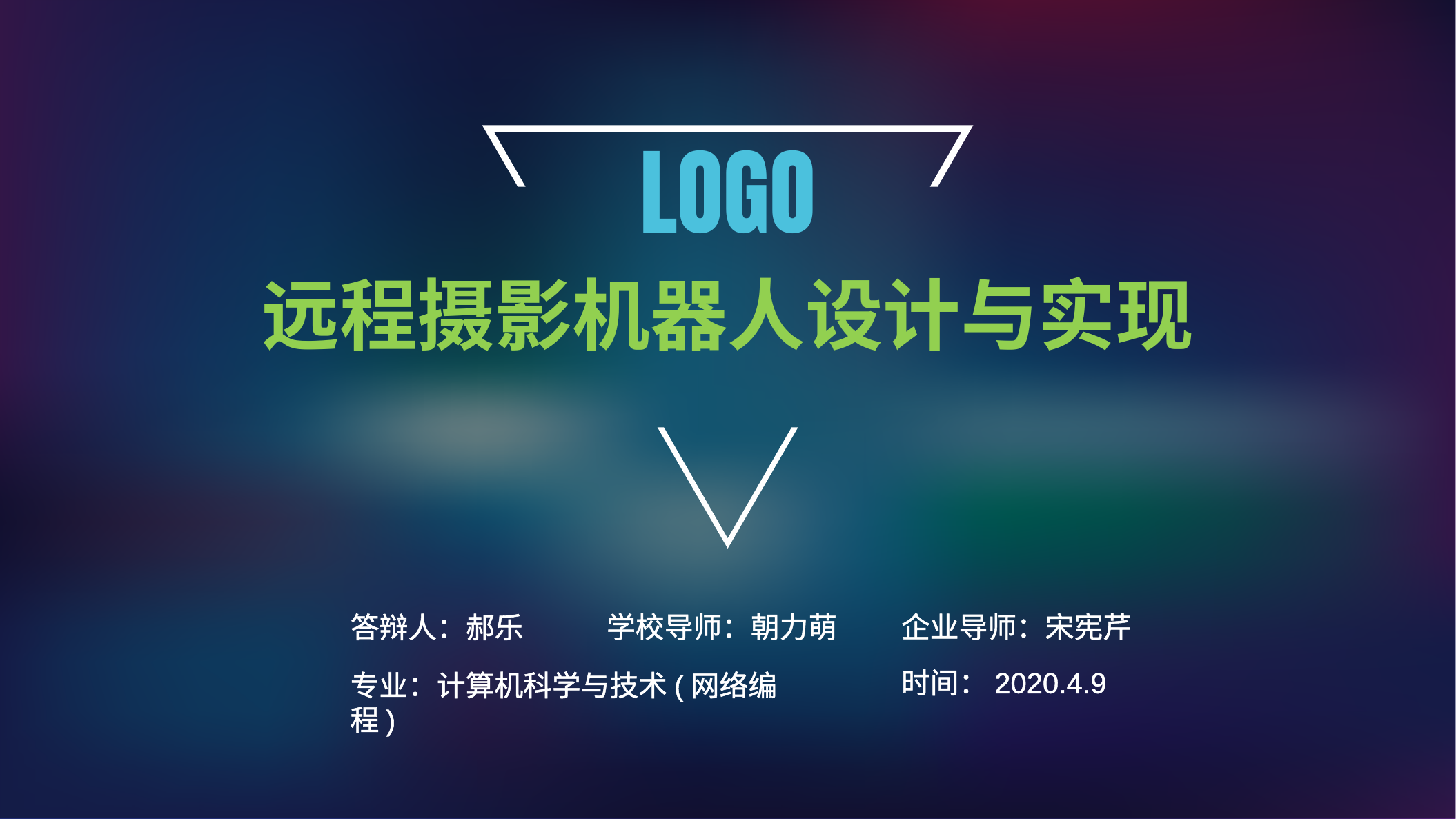

LOGO
远程摄影机器人设计与实现
学校导师：朝力萌
企业导师：宋宪芹
答辩人：郝乐
时间：2020.4.9
专业：计算机科学与技术(网络编程)